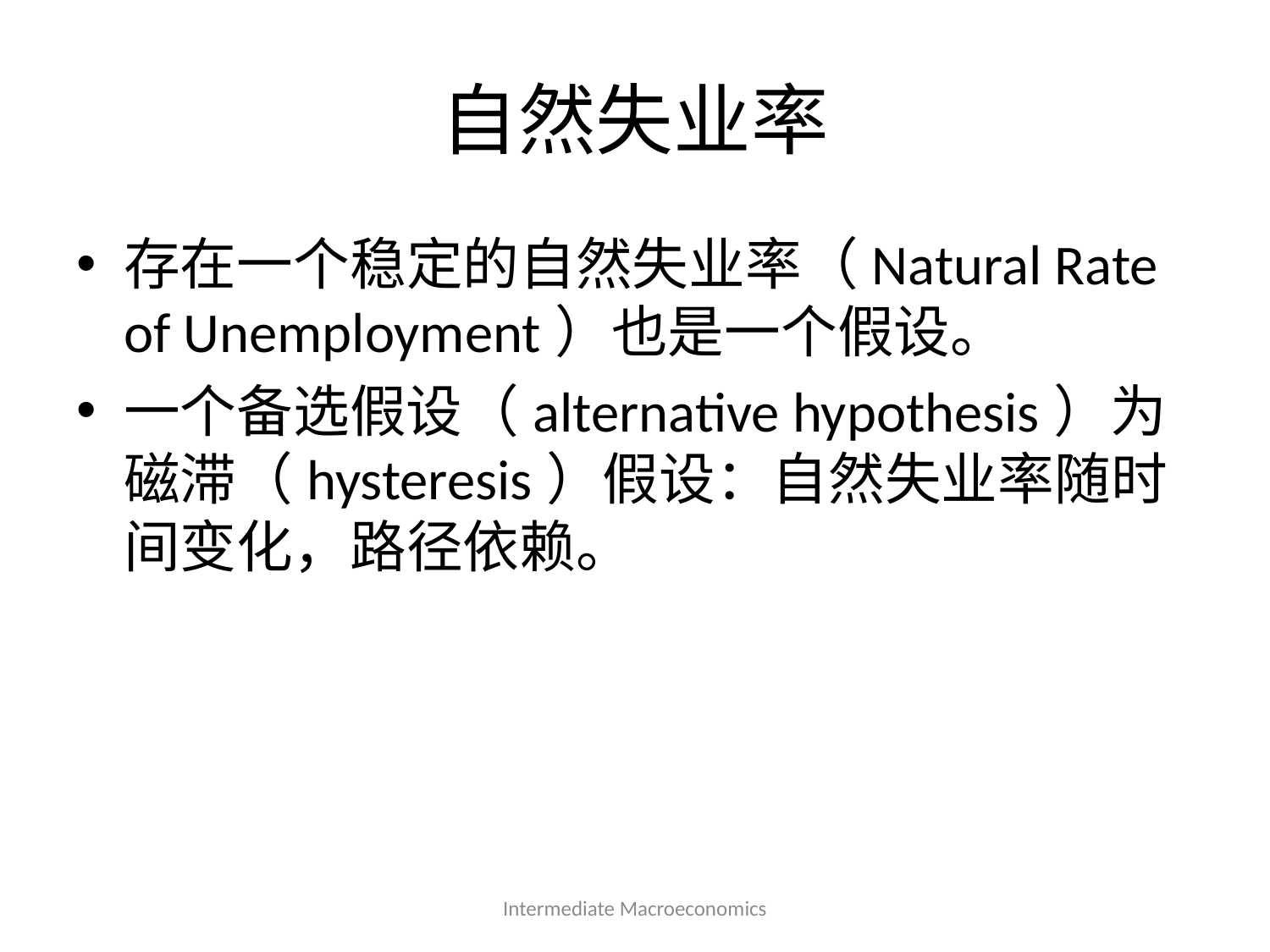

# 自然失业率
存在一个稳定的自然失业率（Natural Rate of Unemployment）也是一个假设。
一个备选假设（alternative hypothesis）为磁滞（hysteresis）假设：自然失业率随时间变化，路径依赖。
Intermediate Macroeconomics